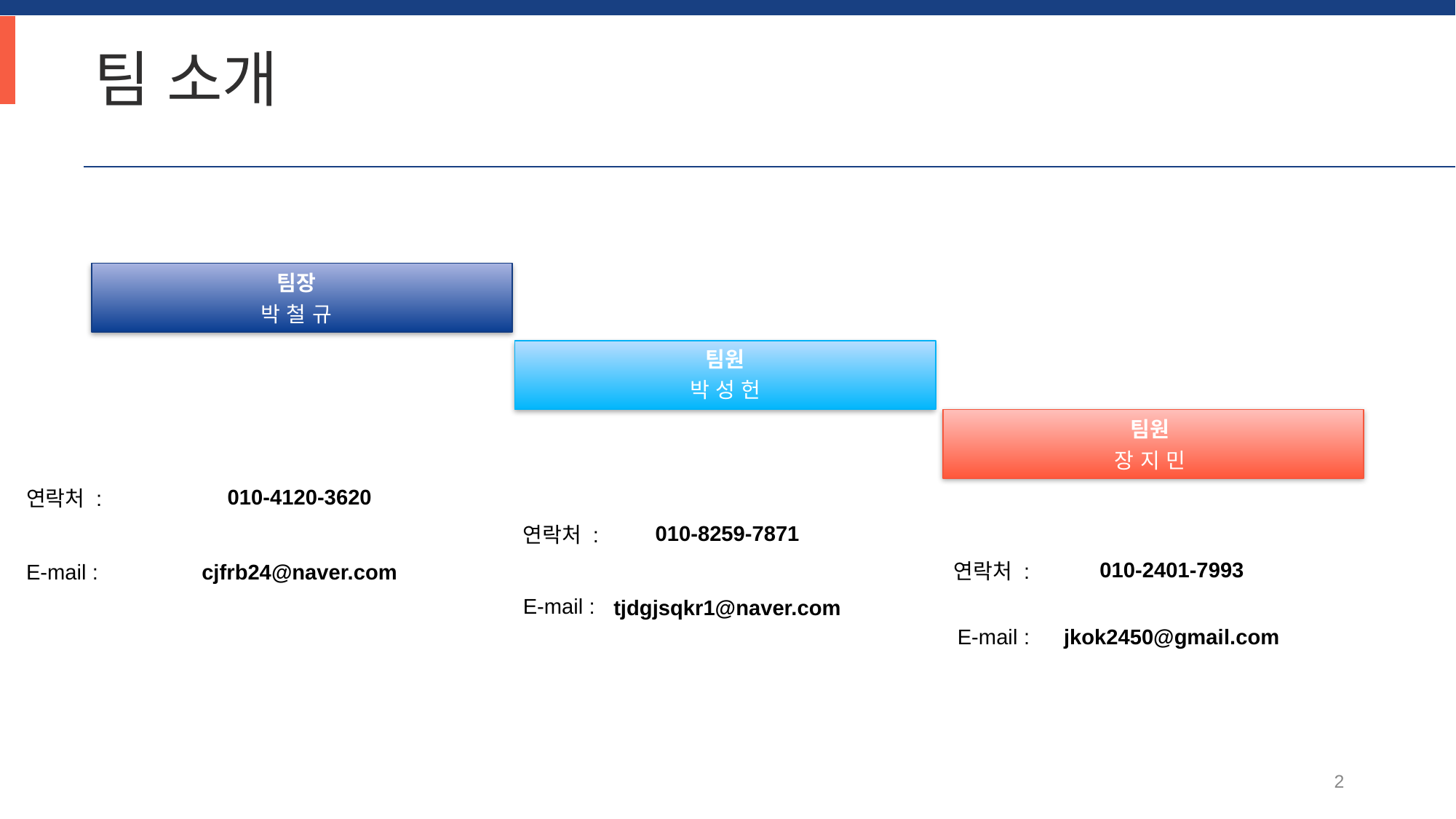

팀 소개

팀장
박 철 규

팀원
박 성 헌

팀원
장 지 민
010-4120-3620
연락처 :
010-8259-7871
연락처 :
010-2401-7993
연락처 :
E-mail :
cjfrb24@naver.com
E-mail :
tjdgjsqkr1@naver.com
jkok2450@gmail.com
E-mail :
2